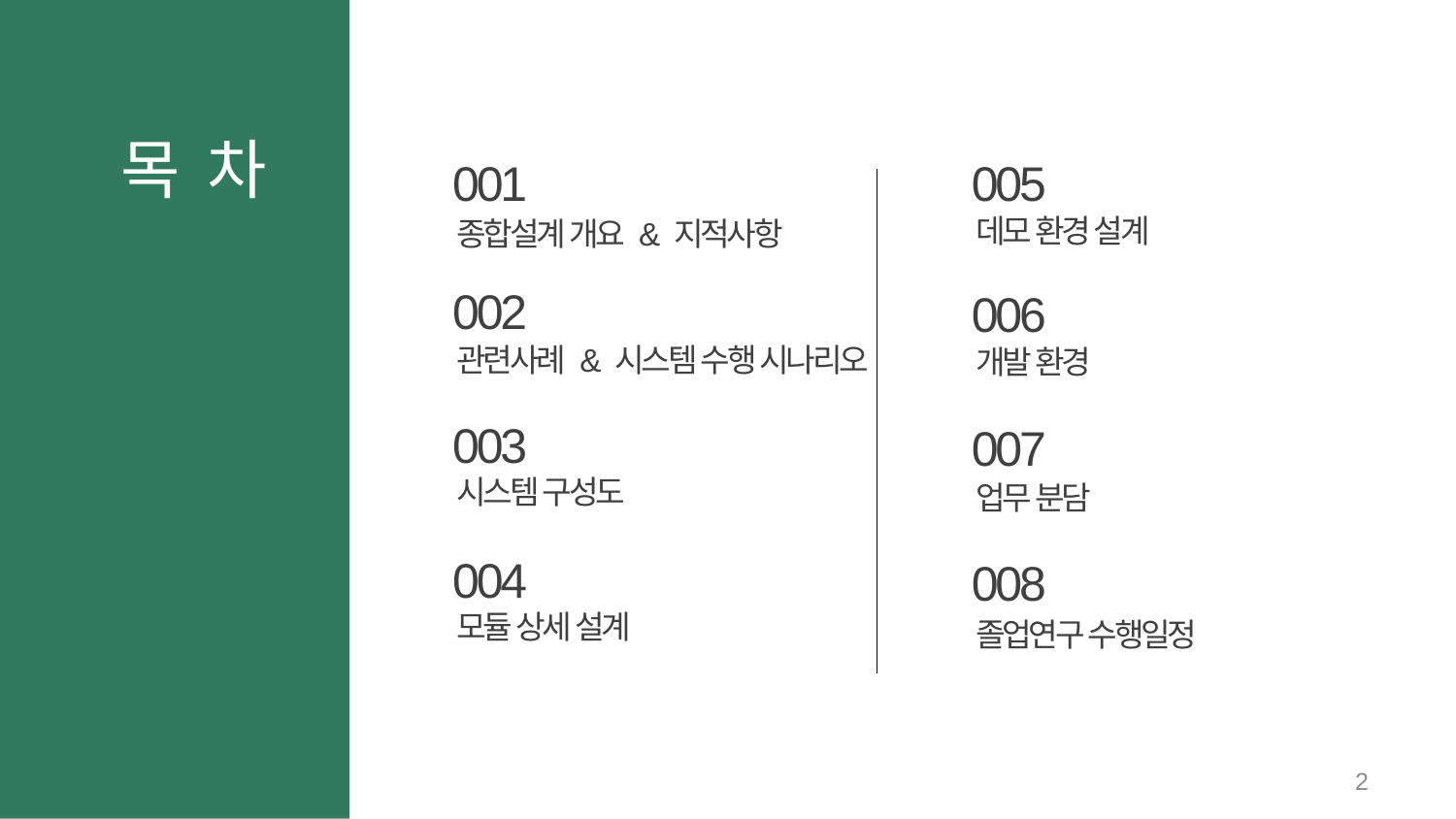

목  차
001
005
데모 환경 설계
종합설계 개요 & 지적사항
002
006
관련사례 & 시스템 수행 시나리오
개발 환경
003
007
시스템 구성도
업무 분담
004
008
모듈 상세 설계
졸업연구 수행일정
2